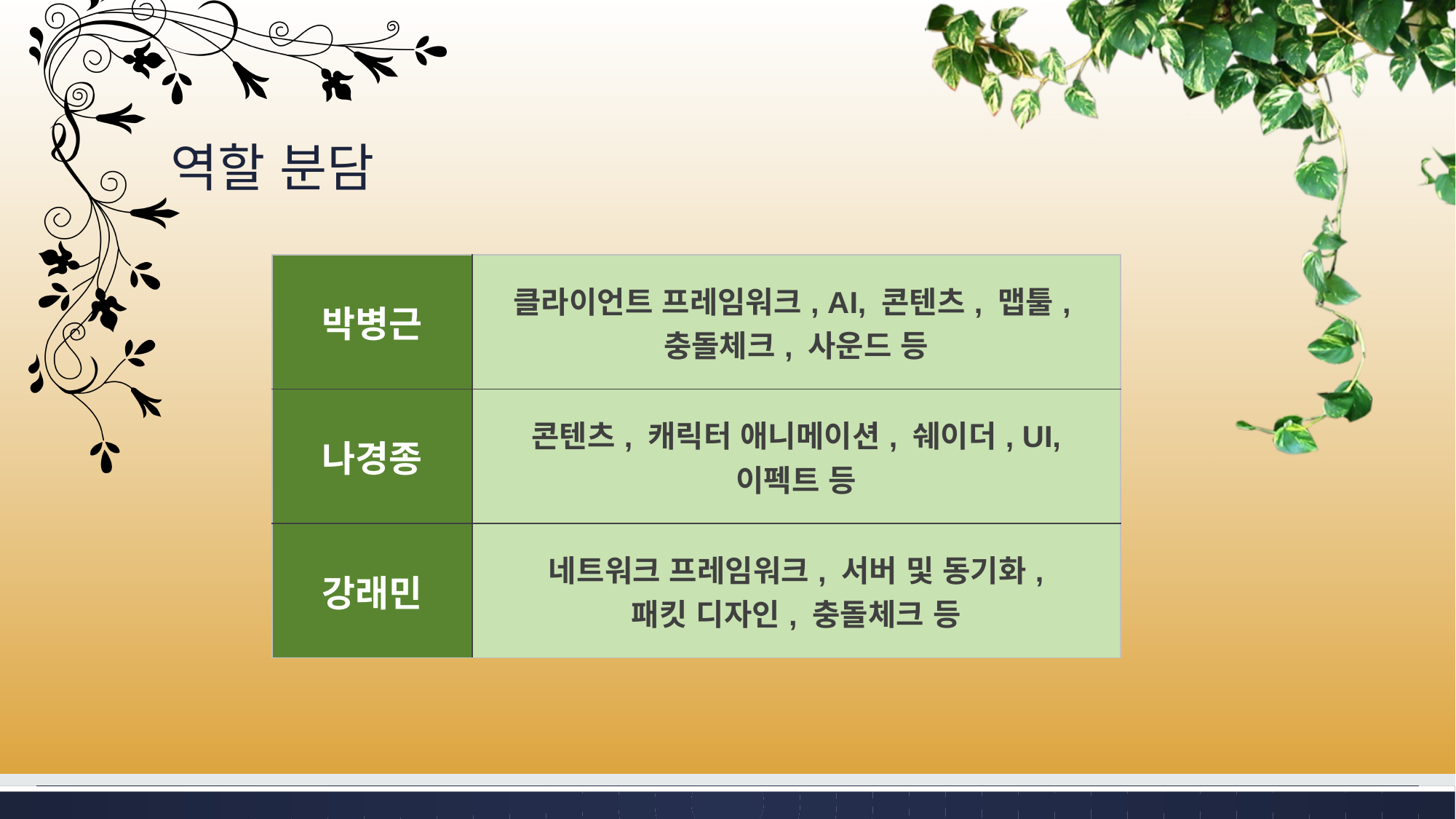

# 역할 분담
| 박병근 | 클라이언트 프레임워크, AI, 콘텐츠, 맵툴, 충돌체크, 사운드 등 |
| --- | --- |
| 나경종 | 콘텐츠, 캐릭터 애니메이션, 쉐이더, UI, 이펙트 등 |
| 강래민 | 네트워크 프레임워크, 서버 및 동기화, 패킷 디자인, 충돌체크 등 |